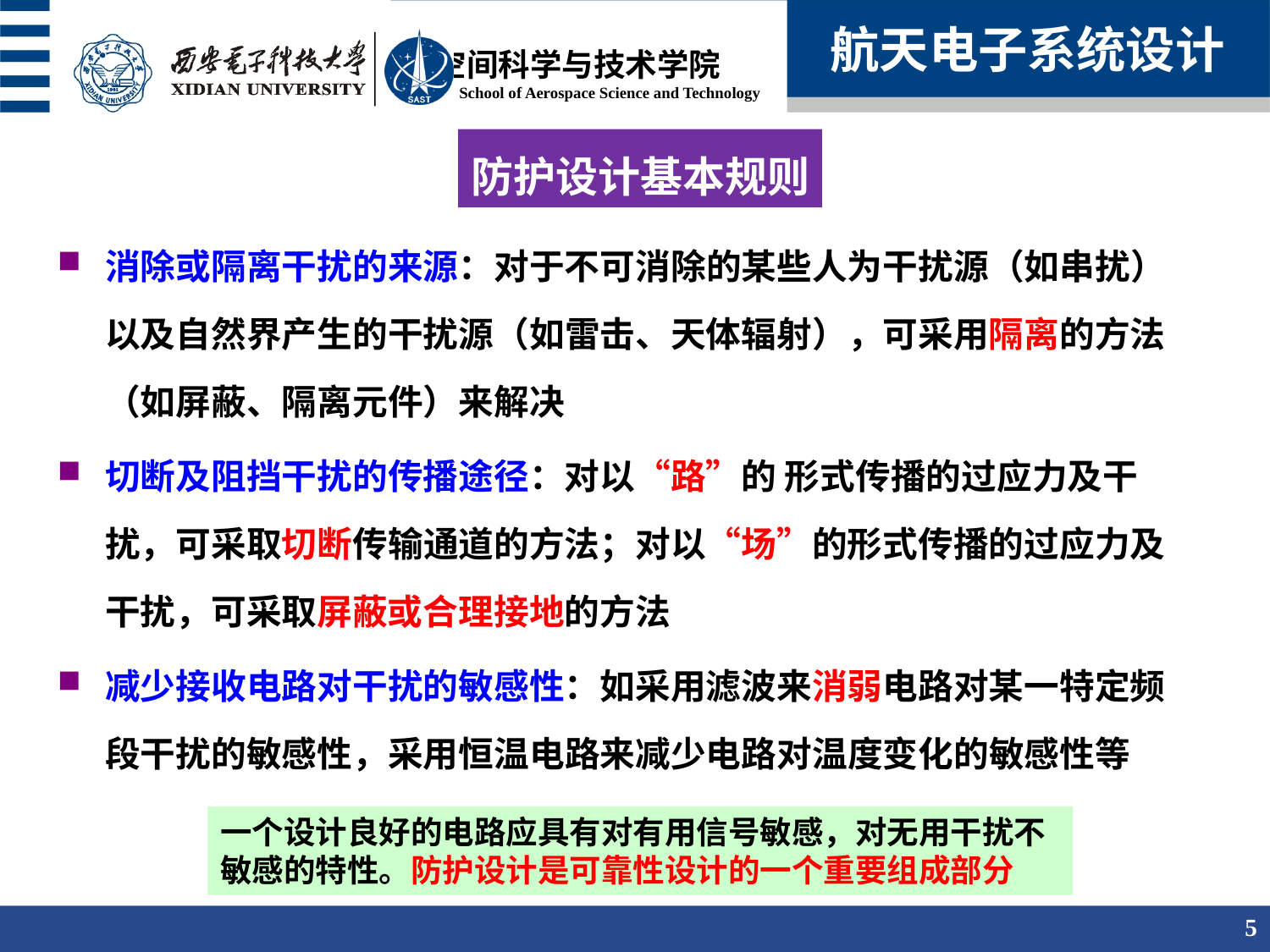

航天电子系统设计
防护设计基本规则
消除或隔离干扰的来源：对于不可消除的某些人为干扰源（如串扰）以及自然界产生的干扰源（如雷击、天体辐射），可采用隔离的方法（如屏蔽、隔离元件）来解决
切断及阻挡干扰的传播途径：对以“路”的 形式传播的过应力及干扰，可采取切断传输通道的方法；对以“场”的形式传播的过应力及干扰，可采取屏蔽或合理接地的方法
减少接收电路对干扰的敏感性：如采用滤波来消弱电路对某一特定频段干扰的敏感性，采用恒温电路来减少电路对温度变化的敏感性等
一个设计良好的电路应具有对有用信号敏感，对无用干扰不敏感的特性。防护设计是可靠性设计的一个重要组成部分